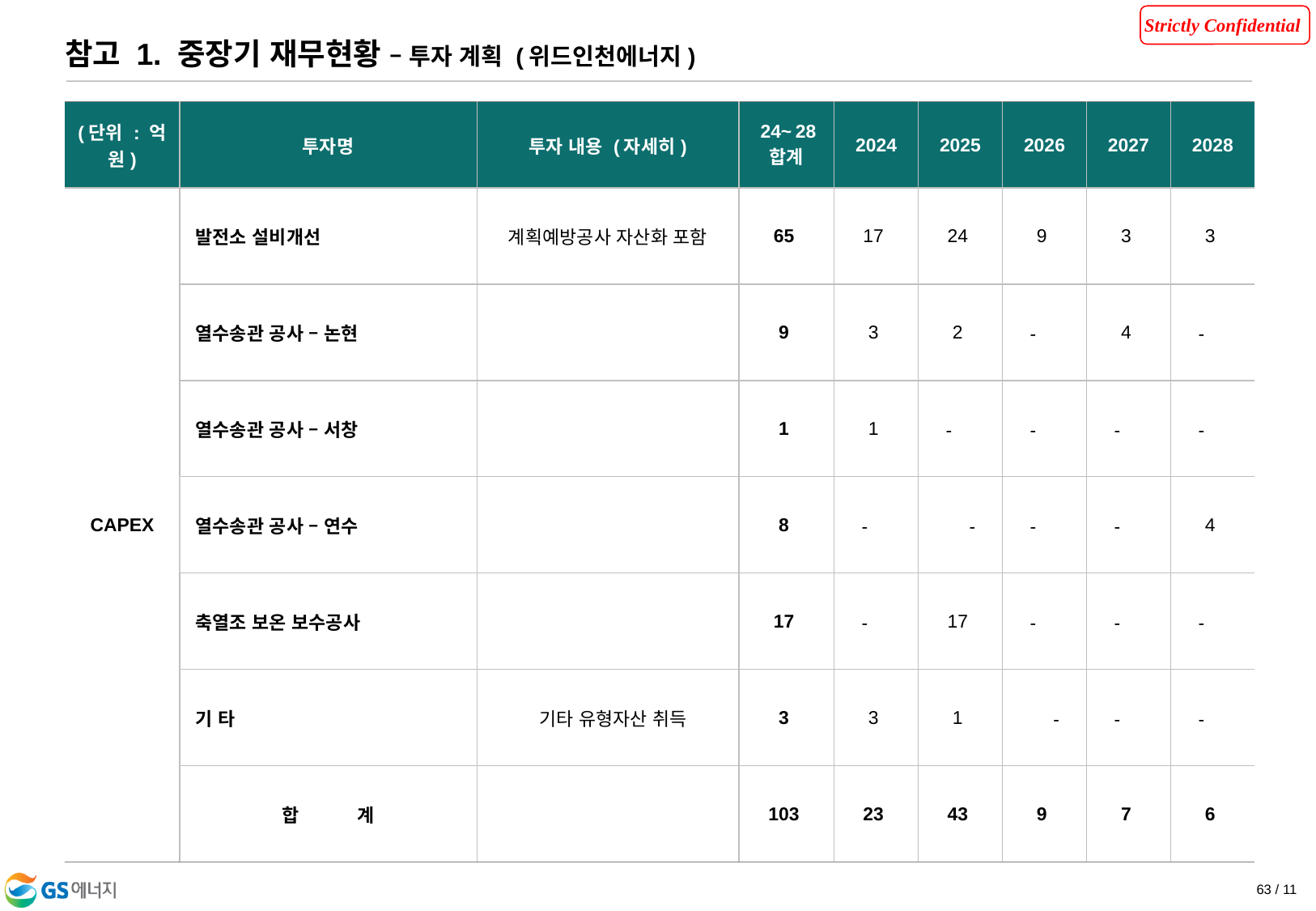

참고 1. 중장기 재무현황 – 투자 계획 (위드인천에너지)
| (단위 : 억원) | 투자명 | 투자 내용 (자세히) | '24~'28 합계 | 2024 | 2025 | 2026 | 2027 | 2028 |
| --- | --- | --- | --- | --- | --- | --- | --- | --- |
| CAPEX | 발전소 설비개선 | 계획예방공사 자산화 포함 | 65 | 17 | 24 | 9 | 3 | 3 |
|  | 열수송관 공사 – 논현 |  | 9 | 3 | 2 | - | 4 | - |
|  | 열수송관 공사 – 서창 |  | 1 | 1 | - | - | - | - |
|  | 열수송관 공사 – 연수 |  | 8 | - | - | - | - | 4 |
|  | 축열조 보온 보수공사 |  | 17 | - | 17 | - | - | - |
|  | 기 타 | 기타 유형자산 취득 | 3 | 3 | 1 | - | - | - |
|  | 합           계 |  | 103 | 23 | 43 | 9 | 7 | 6 |